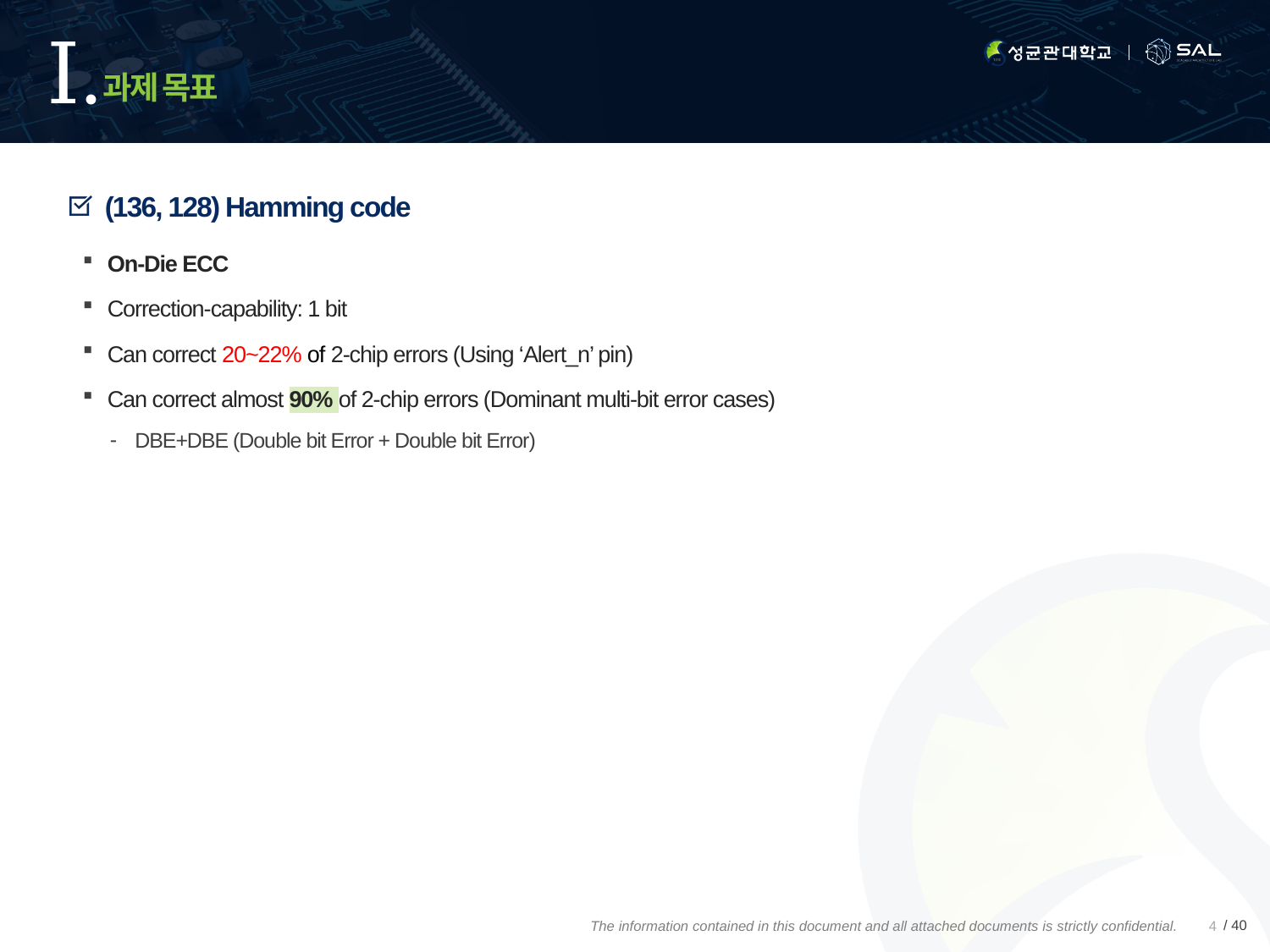

# 과제 목표
(136, 128) Hamming code
On-Die ECC
Correction-capability: 1 bit
Can correct 20~22% of 2-chip errors (Using ‘Alert_n’ pin)
Can correct almost 90% of 2-chip errors (Dominant multi-bit error cases)
DBE+DBE (Double bit Error + Double bit Error)
4
The information contained in this document and all attached documents is strictly confidential.